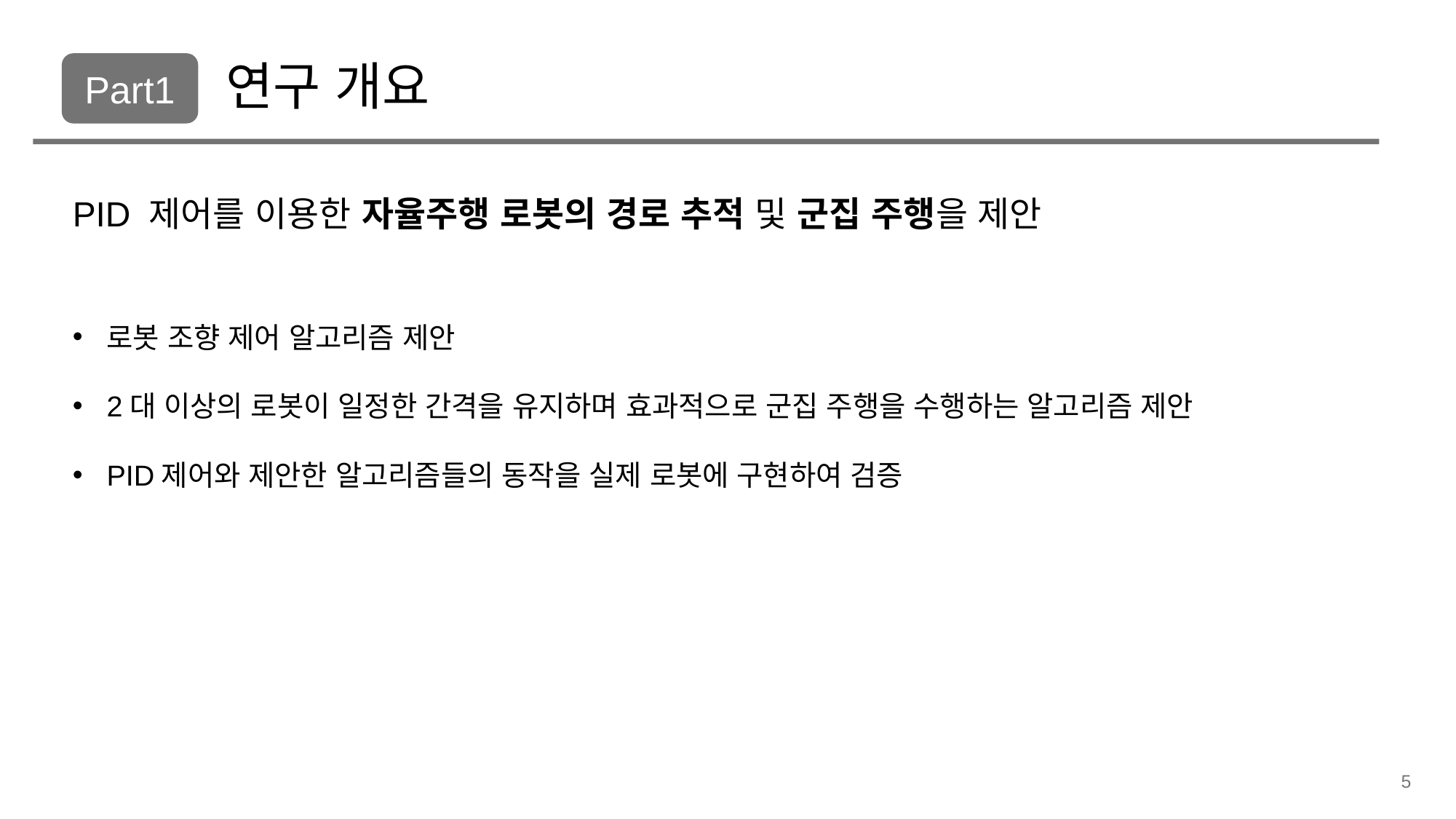

Part1
# 연구 개요
PID 제어를 이용한 자율주행 로봇의 경로 추적 및 군집 주행을 제안

로봇 조향 제어 알고리즘 제안
2대 이상의 로봇이 일정한 간격을 유지하며 효과적으로 군집 주행을 수행하는 알고리즘 제안
PID제어와 제안한 알고리즘들의 동작을 실제 로봇에 구현하여 검증

5